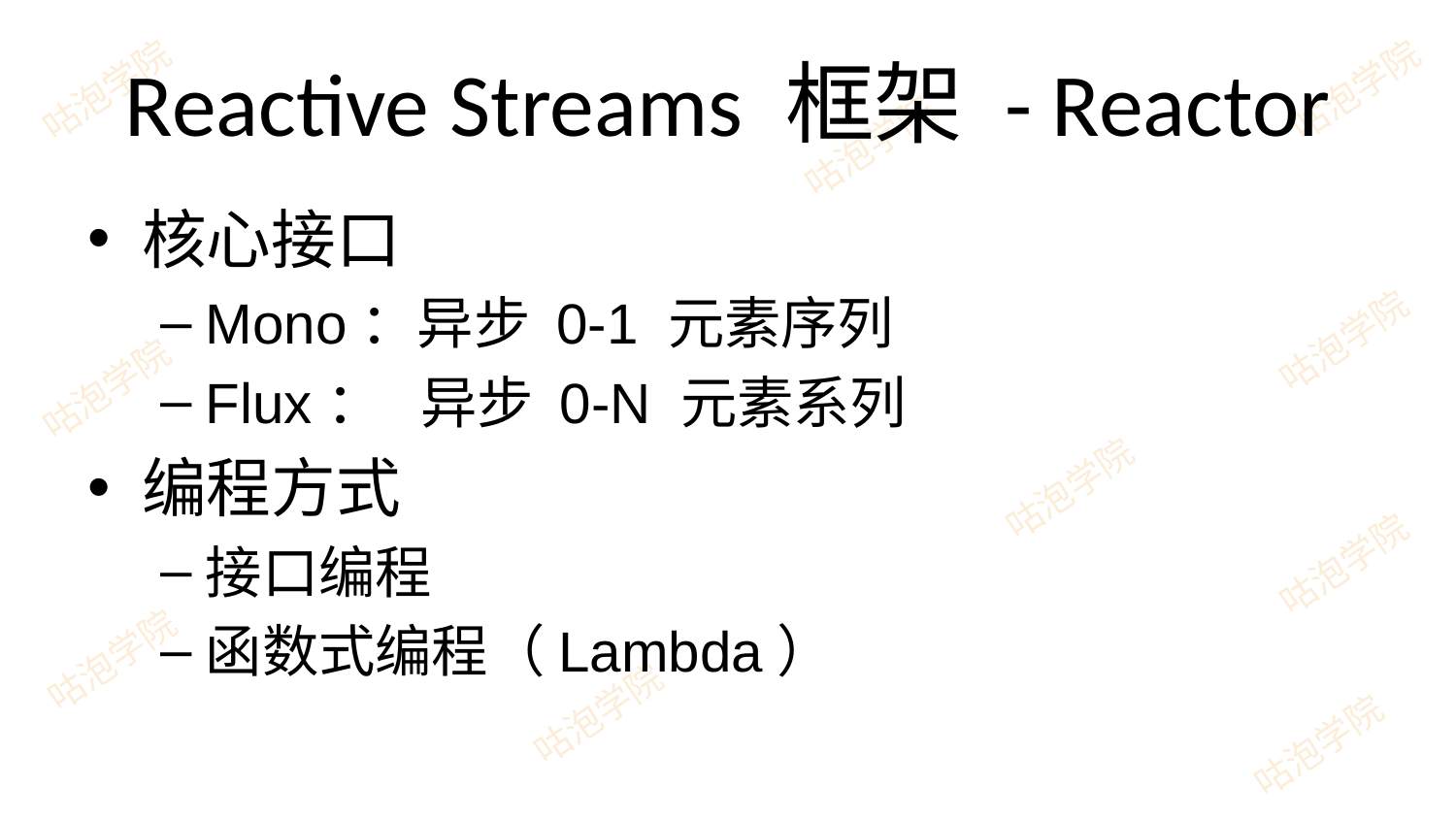

# Reactive Streams 框架 - Reactor
核心接口
Mono：异步 0-1 元素序列
Flux：   异步 0-N 元素系列
编程方式
接口编程
函数式编程（Lambda）